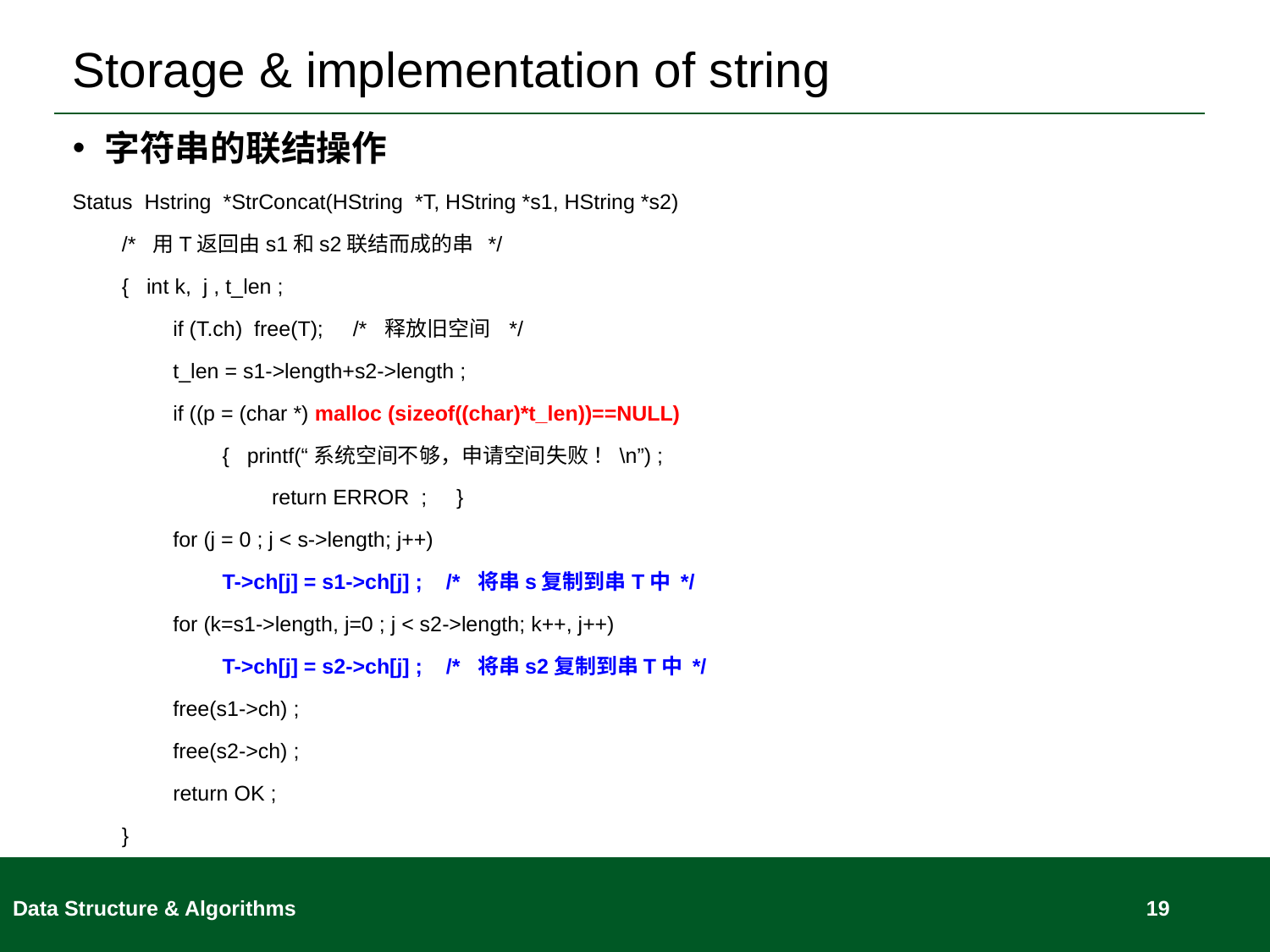

# Storage & implementation of string
字符串的联结操作

Status  Hstring  *StrConcat(HString  *T, HString *s1, HString *s2)
/*  用T返回由s1和s2联结而成的串  */
{   int k,  j , t_len ;
if (T.ch)  free(T);     /*  释放旧空间   */
t_len = s1->length+s2->length ;
if ((p = (char *) malloc (sizeof((char)*t_len))==NULL)
{   printf(“系统空间不够，申请空间失败 ！\n”) ;
return ERROR  ;     }
for (j = 0 ; j < s->length; j++)
T->ch[j] = s1->ch[j] ;    /*  将串s复制到串T中 */
for (k=s1->length, j=0 ; j < s2->length; k++, j++)
T->ch[j] = s2->ch[j] ;    /*  将串s2复制到串T中 */
free(s1->ch) ;
free(s2->ch) ;
return OK ;
}
Data Structure & Algorithms
19